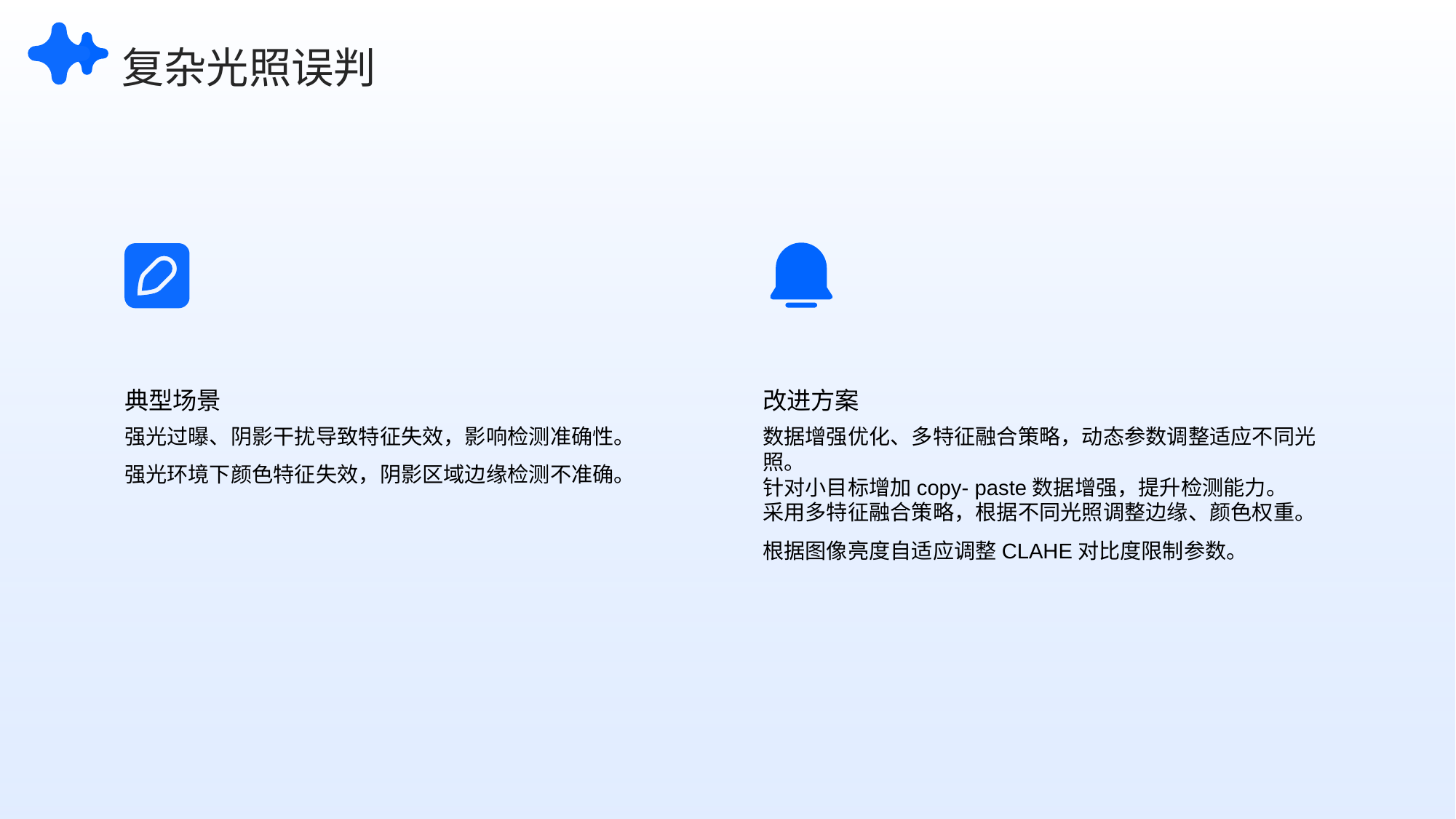

复杂光照误判

典型场景
改进方案
强光过曝、阴影干扰导致特征失效，影响检测准确性。
强光环境下颜色特征失效，阴影区域边缘检测不准确。
数据增强优化、多特征融合策略，动态参数调整适应不同光照。
针对小目标增加copy- paste数据增强，提升检测能力。
采用多特征融合策略，根据不同光照调整边缘、颜色权重。
根据图像亮度自适应调整CLAHE对比度限制参数。